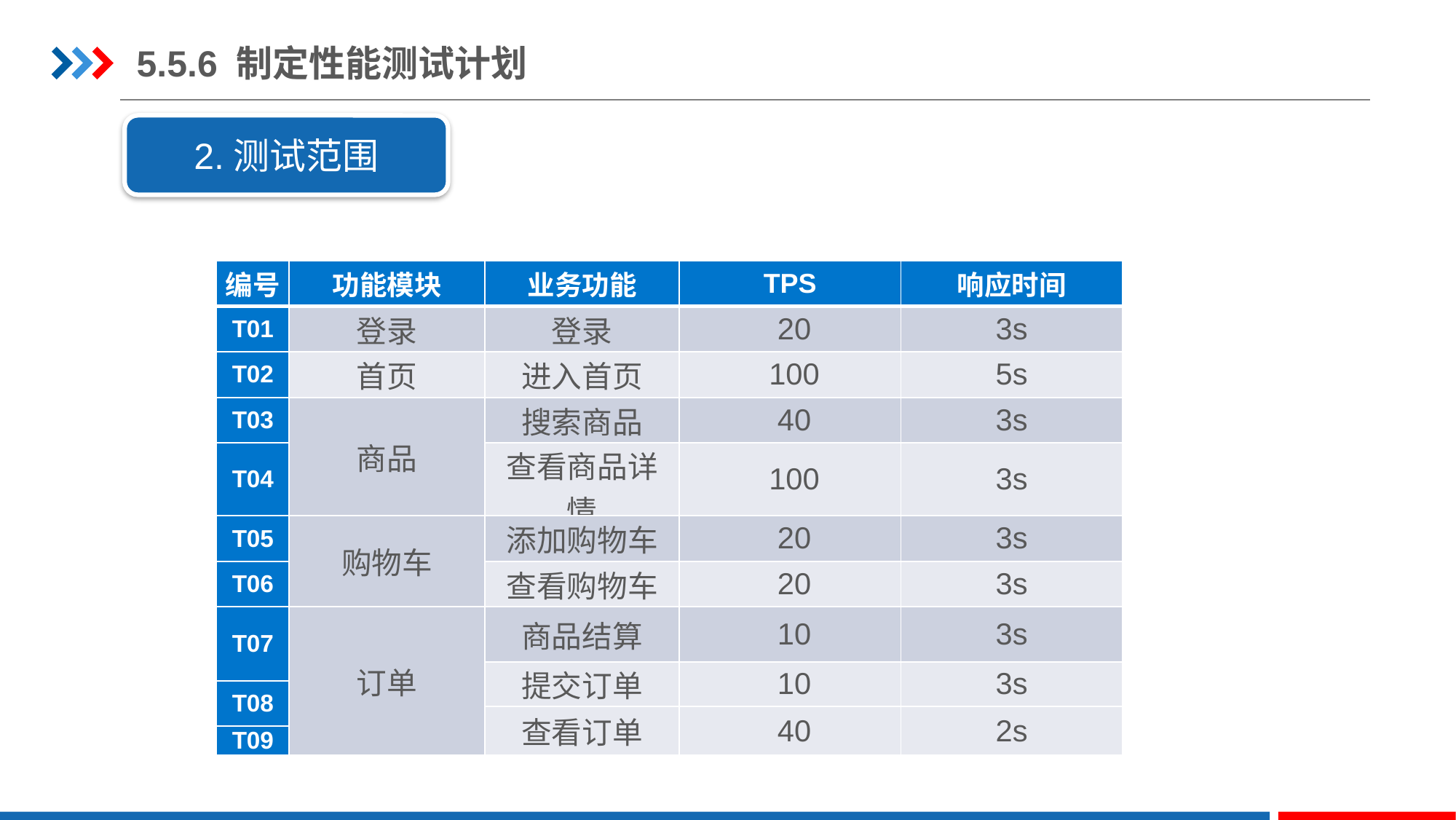

5.5.6 制定性能测试计划
2.测试范围
2.测试范围
| 编号 | 功能模块 | 业务功能 | TPS | 响应时间 |
| --- | --- | --- | --- | --- |
| T01 | 登录 | 登录 | 20 | 3s |
| T02 | 首页 | 进入首页 | 100 | 5s |
| T03 | 商品 | 搜索商品 | 40 | 3s |
| T04 |  | 查看商品详情 | 100 | 3s |
| T05 | 购物车 | 添加购物车 | 20 | 3s |
| T06 |  | 查看购物车 | 20 | 3s |
| T07 | 订单 | 商品结算 | 10 | 3s |
|  |  | 提交订单 | 10 | 3s |
| T08 |  |  |  |  |
|  |  | 查看订单 | 40 | 2s |
| T09 |  |  |  |  |